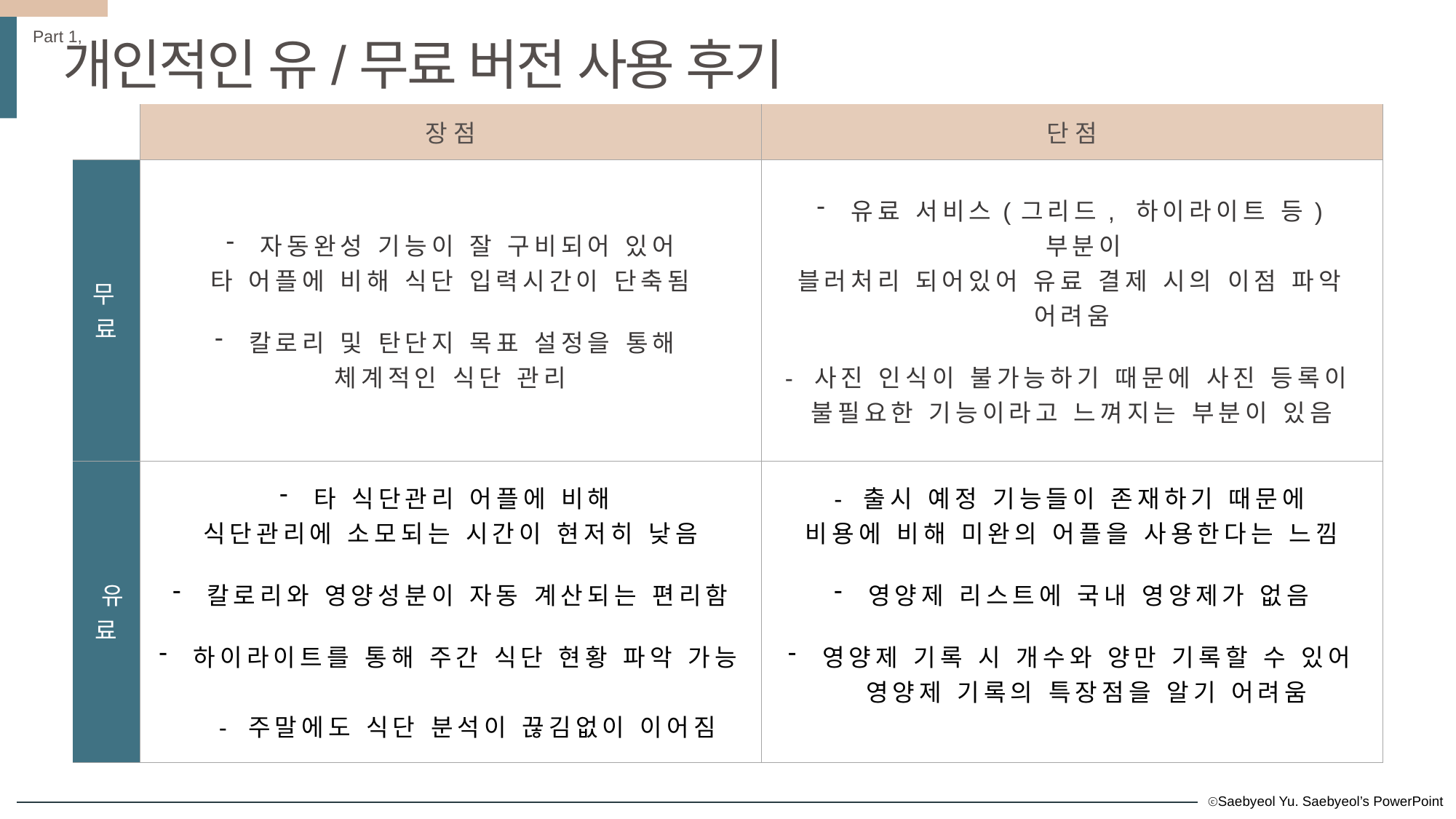

Part 1,
개인적인 유/무료 버전 사용 후기
|  | 장 점 | 단 점 |
| --- | --- | --- |
| 무 료 | 자동완성 기능이 잘 구비되어 있어 타 어플에 비해 식단 입력시간이 단축됨 칼로리 및 탄단지 목표 설정을 통해 체계적인 식단 관리 | 유료 서비스(그리드, 하이라이트 등) 부분이 블러처리 되어있어 유료 결제 시의 이점 파악 어려움 - 사진 인식이 불가능하기 때문에 사진 등록이 불필요한 기능이라고 느껴지는 부분이 있음 |
| 유 료 | 타 식단관리 어플에 비해 식단관리에 소모되는 시간이 현저히 낮음 칼로리와 영양성분이 자동 계산되는 편리함 하이라이트를 통해 주간 식단 현황 파악 가능 - 주말에도 식단 분석이 끊김없이 이어짐 | - 출시 예정 기능들이 존재하기 때문에 비용에 비해 미완의 어플을 사용한다는 느낌 영양제 리스트에 국내 영양제가 없음 영양제 기록 시 개수와 양만 기록할 수 있어 영양제 기록의 특장점을 알기 어려움 |